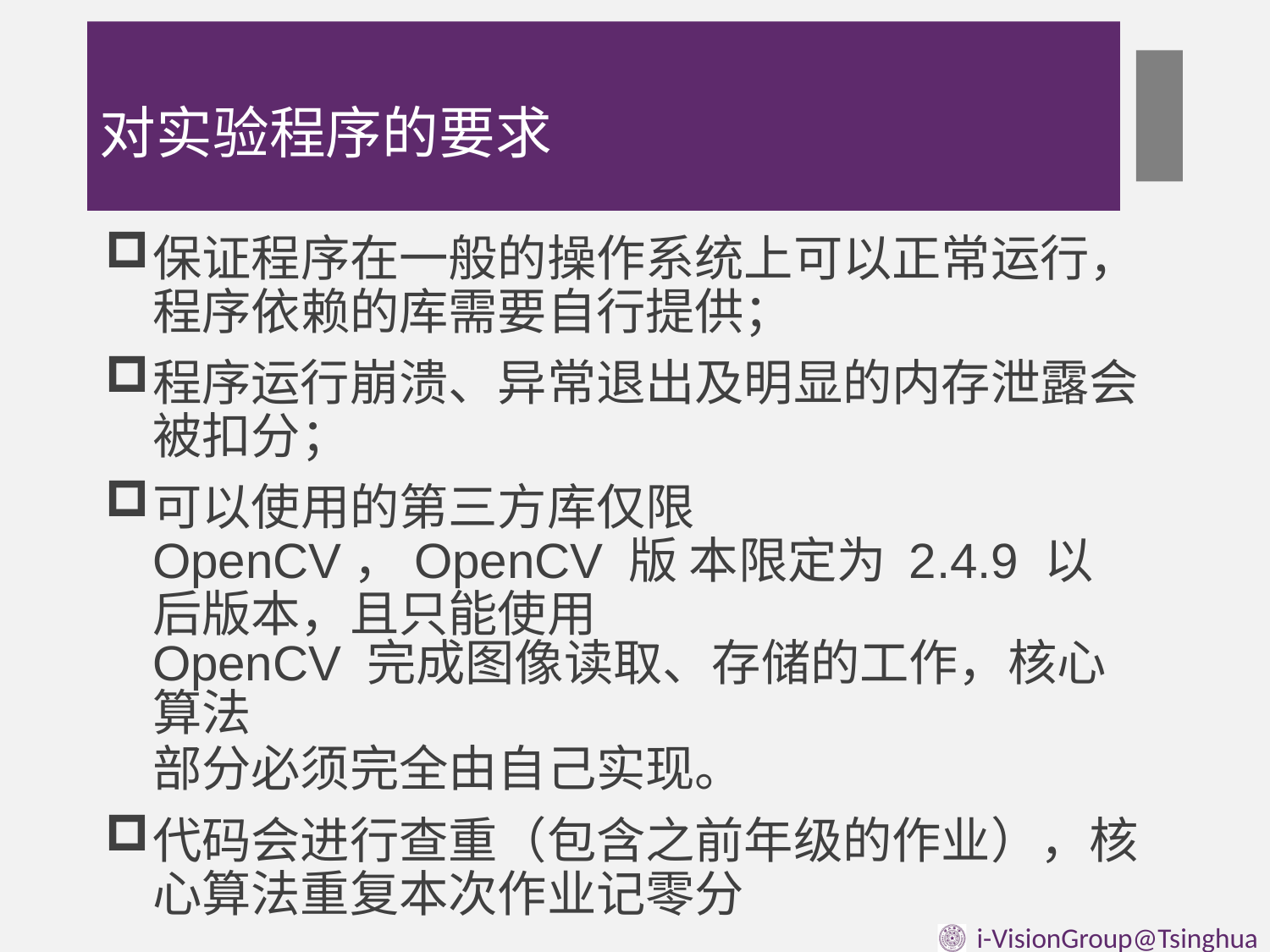

# 对实验程序的要求
保证程序在一般的操作系统上可以正常运行， 程序依赖的库需要自行提供；
程序运行崩溃、异常退出及明显的内存泄露会 被扣分；
可以使用的第三方库仅限 OpenCV，OpenCV 版 本限定为 2.4.9 以后版本，且只能使用
OpenCV 完成图像读取、存储的工作，核心算法
部分必须完全由自己实现。
代码会进行查重（包含之前年级的作业），核 心算法重复本次作业记零分